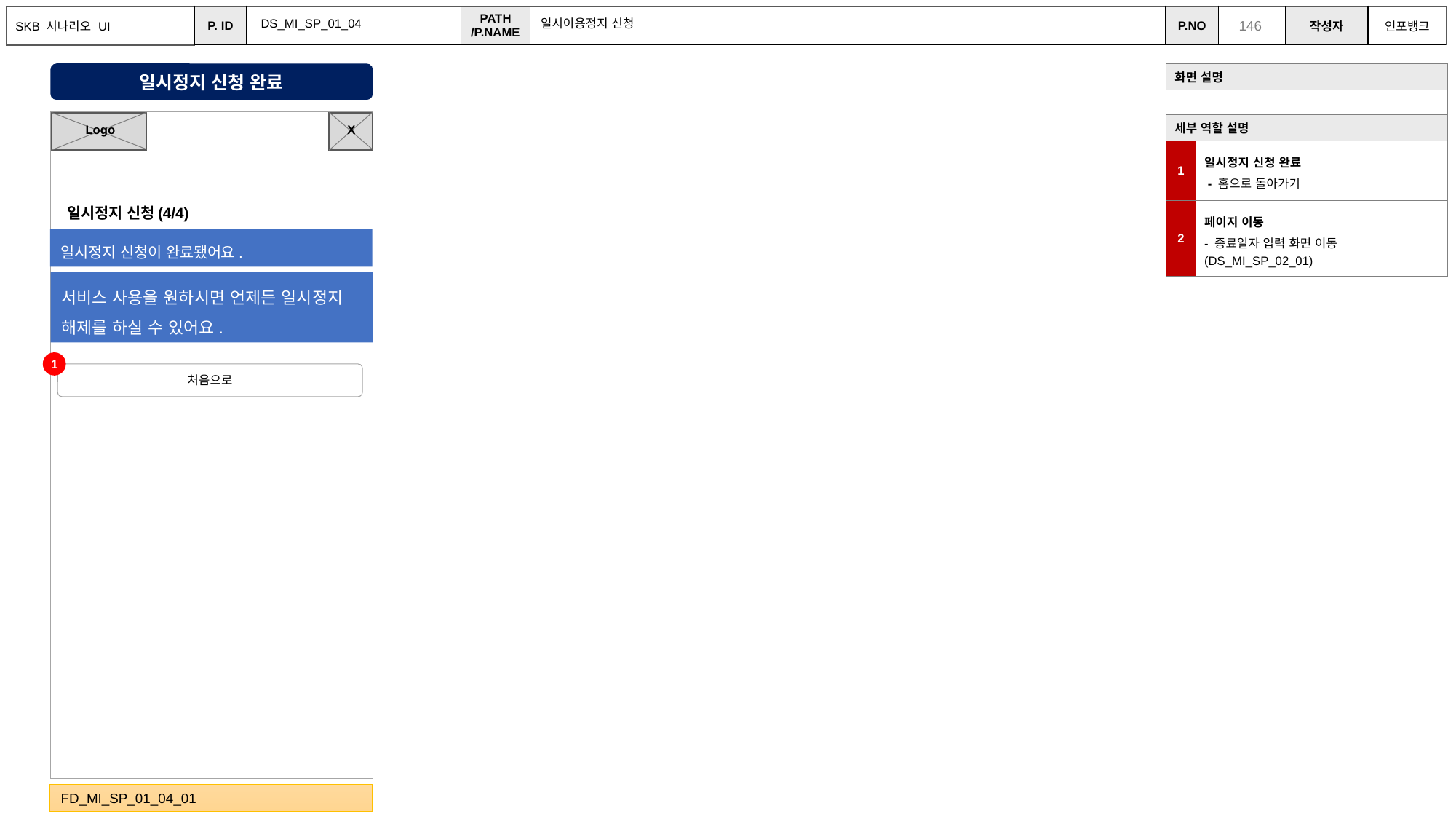

DS_MI_SP_01_04
일시이용정지 신청
일시정지 신청 완료
| 화면 설명 |  |
| --- | --- |
|  |  |
| 세부 역할 설명 |  |
| 1 | 일시정지 신청 완료 - 홈으로 돌아가기 |
| 2 | 페이지 이동 - 종료일자 입력 화면 이동(DS\_MI\_SP\_02\_01) |

X

Logo
일시정지 신청(4/4)
일시정지 신청이 완료됐어요.
서비스 사용을 원하시면 언제든 일시정지 해제를 하실 수 있어요.
1

처음으로
FD_MI_SP_01_04_01